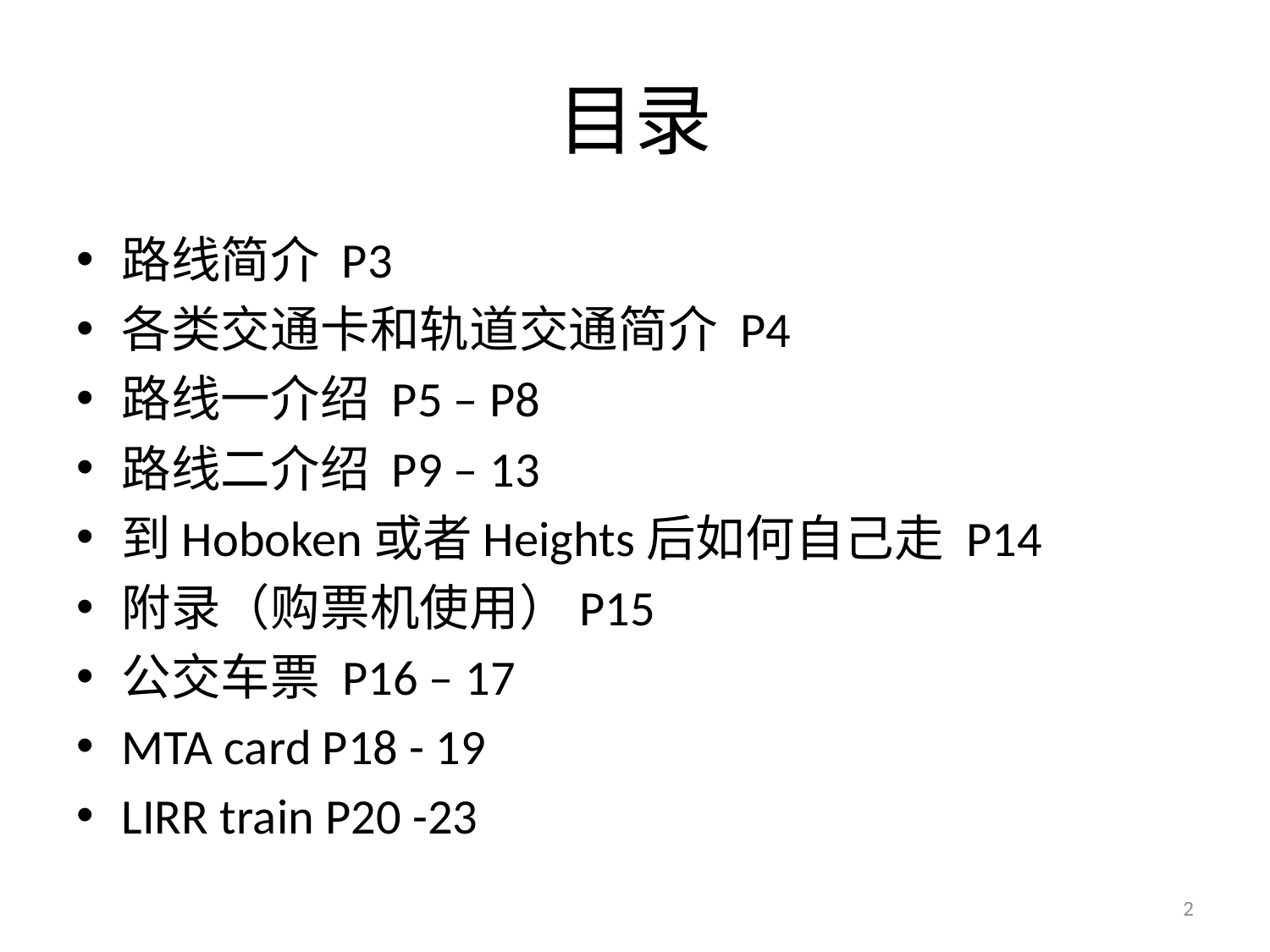

# 目录
路线简介 P3
各类交通卡和轨道交通简介 P4
路线一介绍 P5 – P8
路线二介绍 P9 – 13
到Hoboken或者Heights后如何自己走 P14
附录（购票机使用）P15
公交车票 P16 – 17
MTA card P18 - 19
LIRR train P20 -23

2